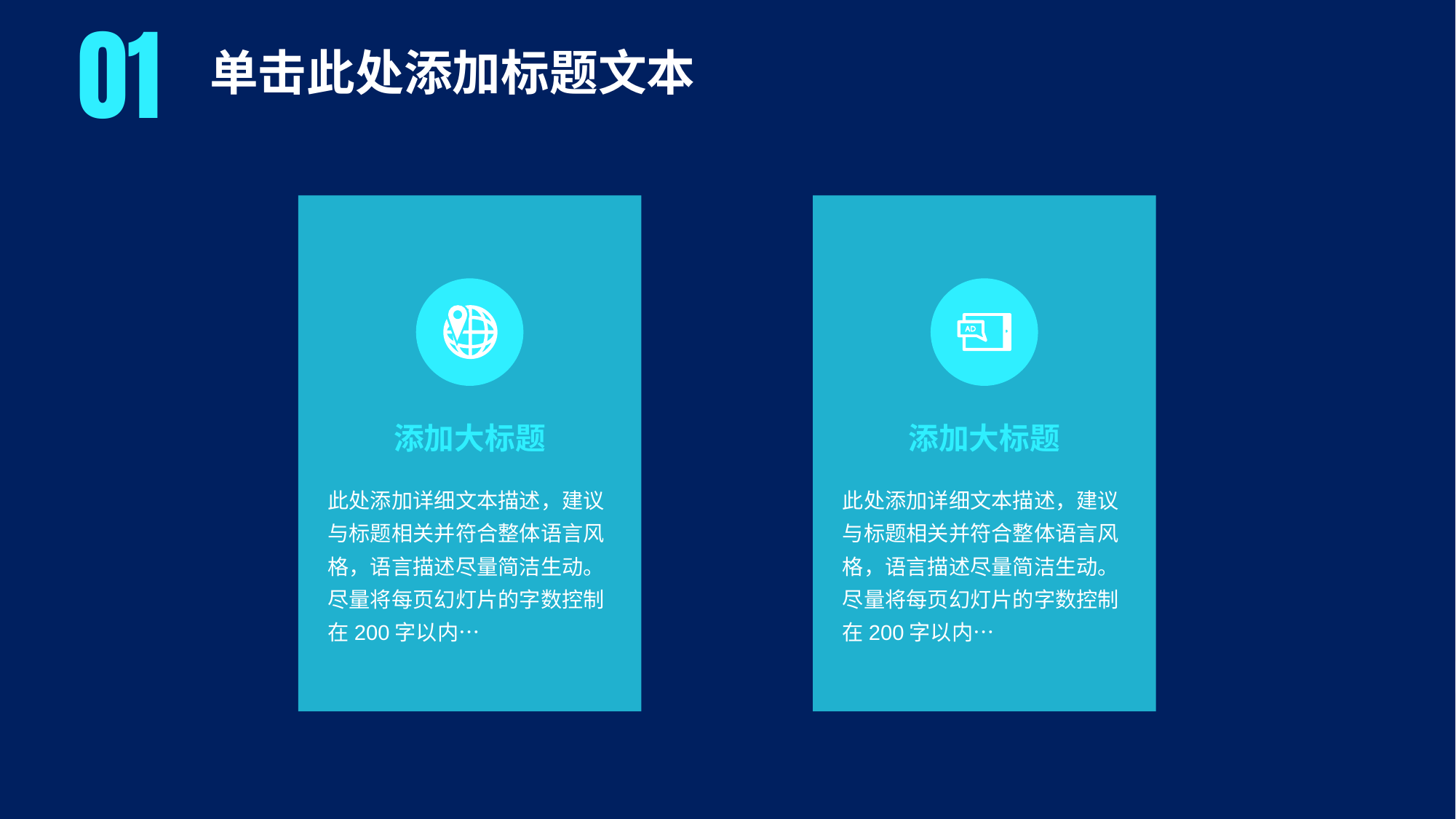

01
单击此处添加标题文本

添加大标题
此处添加详细文本描述，建议与标题相关并符合整体语言风格，语言描述尽量简洁生动。尽量将每页幻灯片的字数控制在200字以内…
添加大标题
此处添加详细文本描述，建议与标题相关并符合整体语言风格，语言描述尽量简洁生动。尽量将每页幻灯片的字数控制在200字以内…